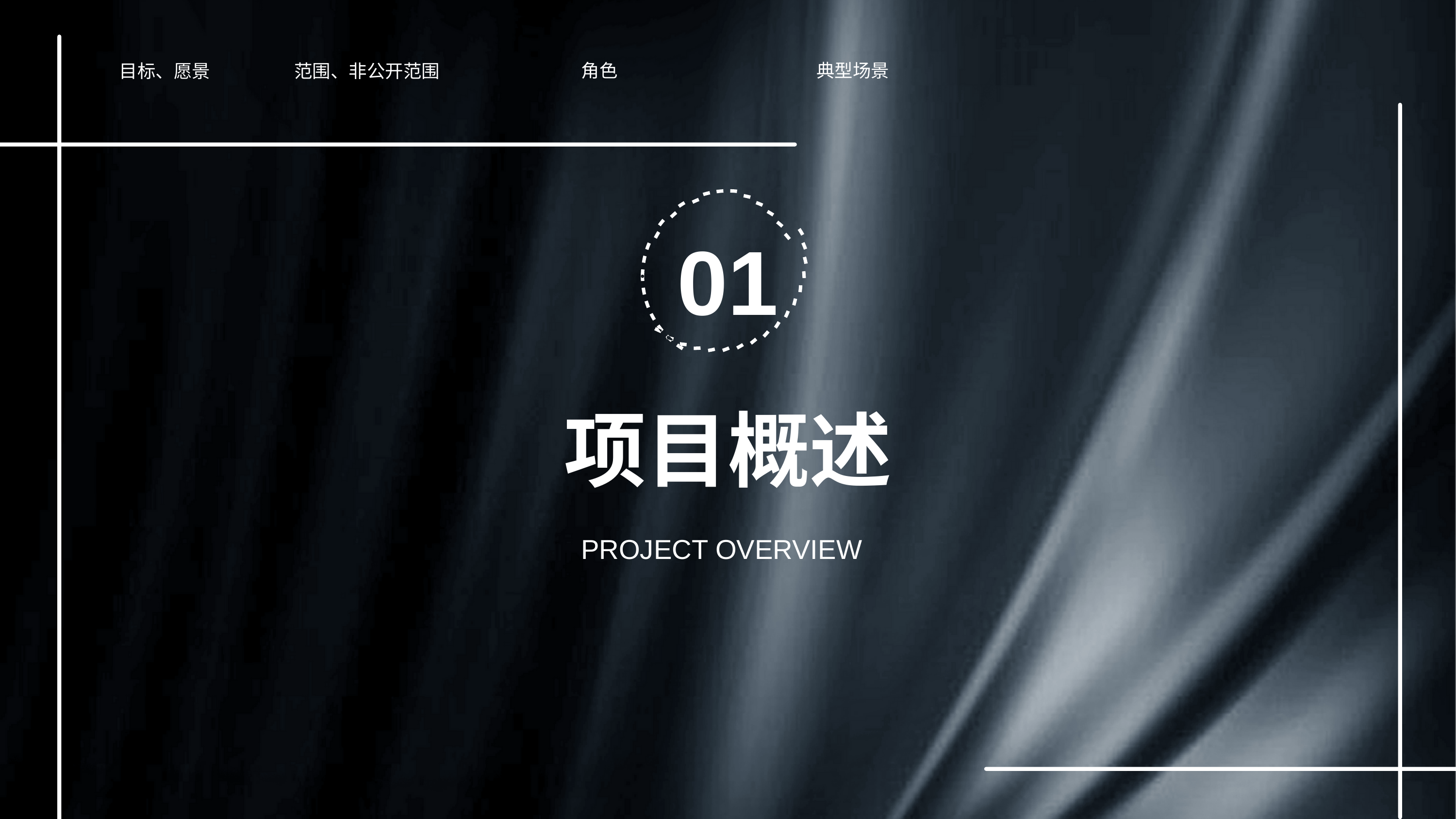

角色
典型场景
目标、愿景
范围、非公开范围

01
项目概述
PROJECT OVERVIEW